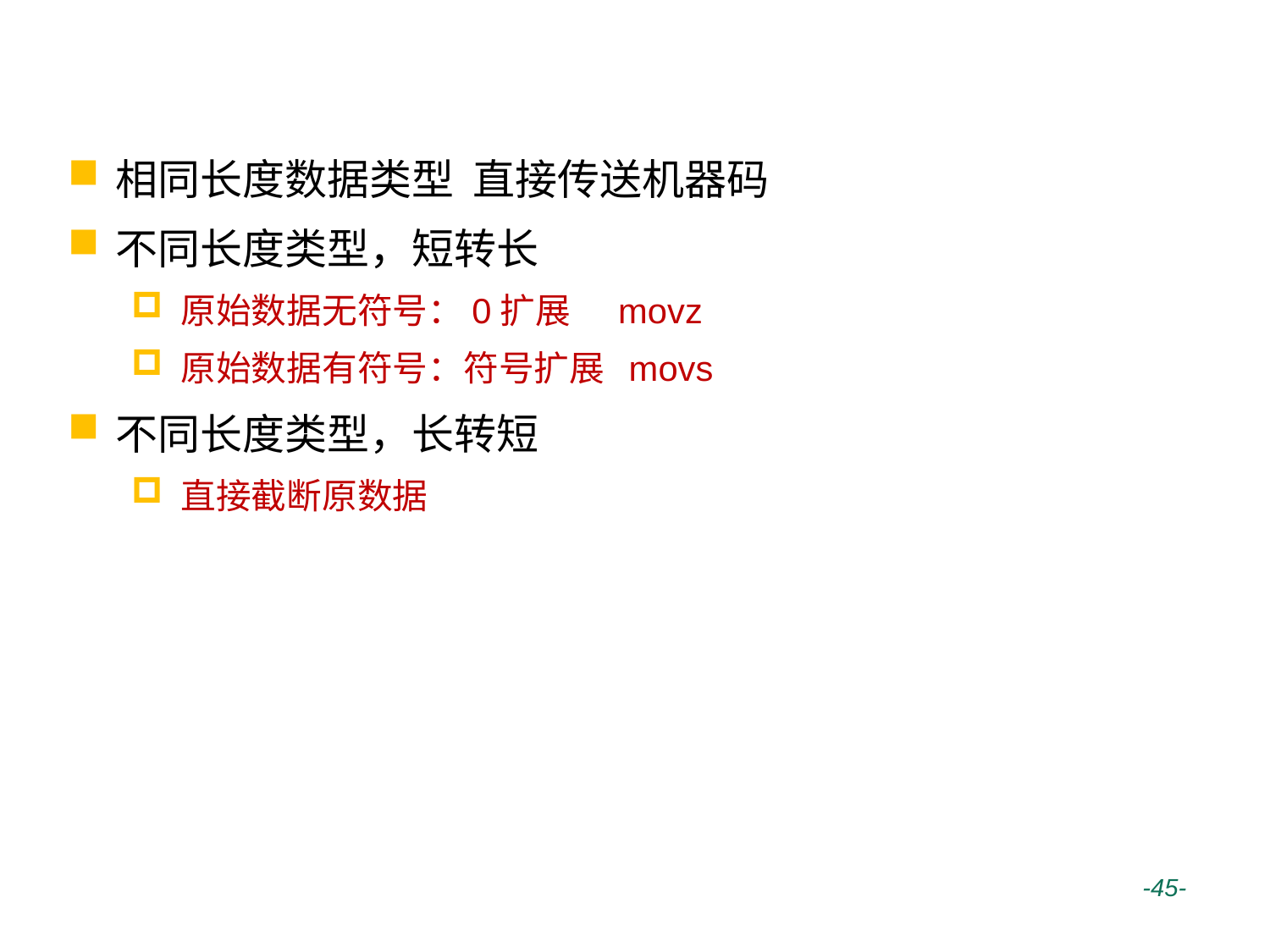

# 整数数据强制转换
相同长度数据类型  直接传送机器码
不同长度类型，短转长
原始数据无符号：0扩展     movz
原始数据有符号：符号扩展  movs
不同长度类型，长转短
直接截断原数据
 -45-